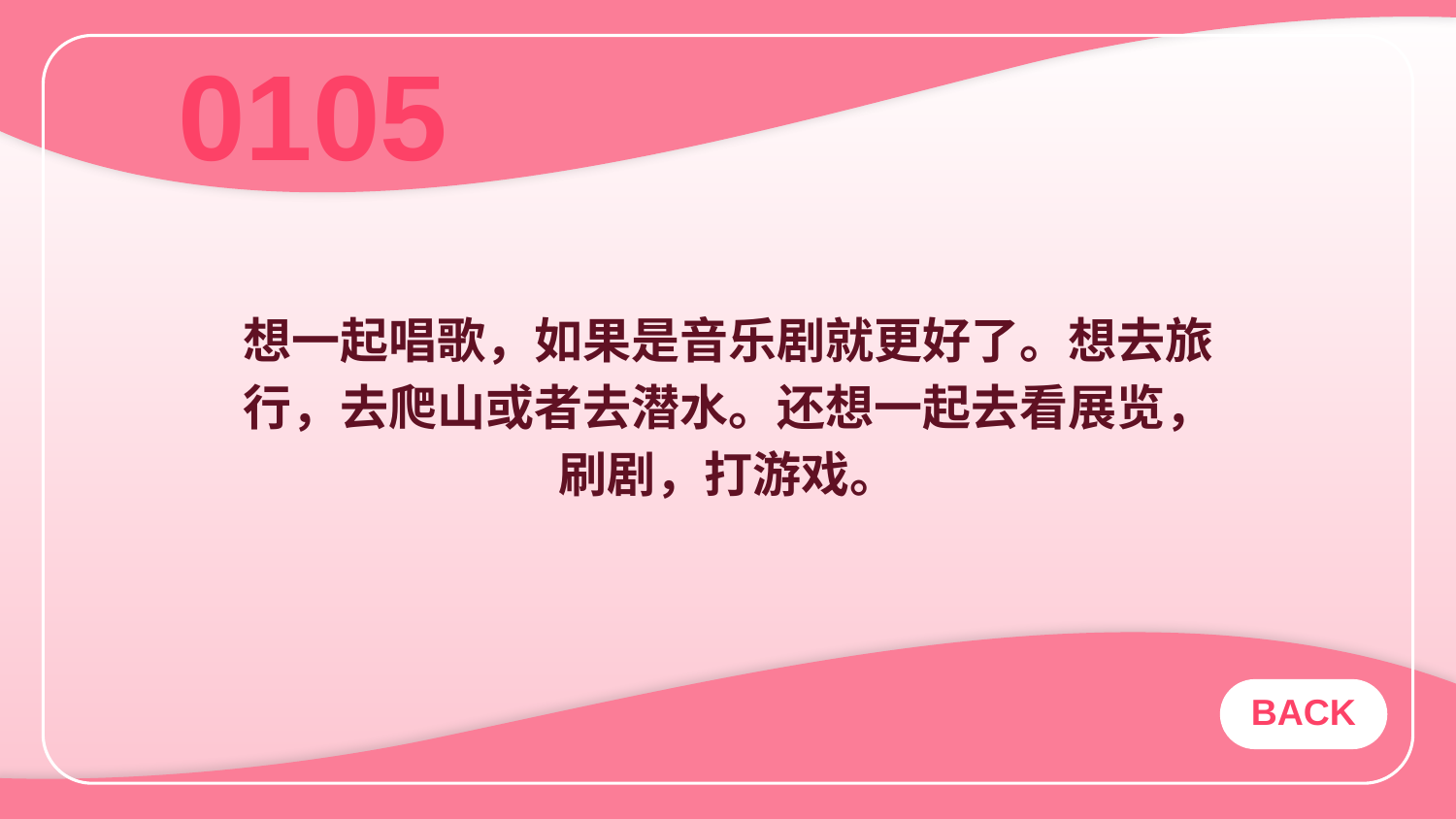

0105
# 想一起唱歌，如果是音乐剧就更好了。想去旅行，去爬山或者去潜水。还想一起去看展览，刷剧，打游戏。

BACK